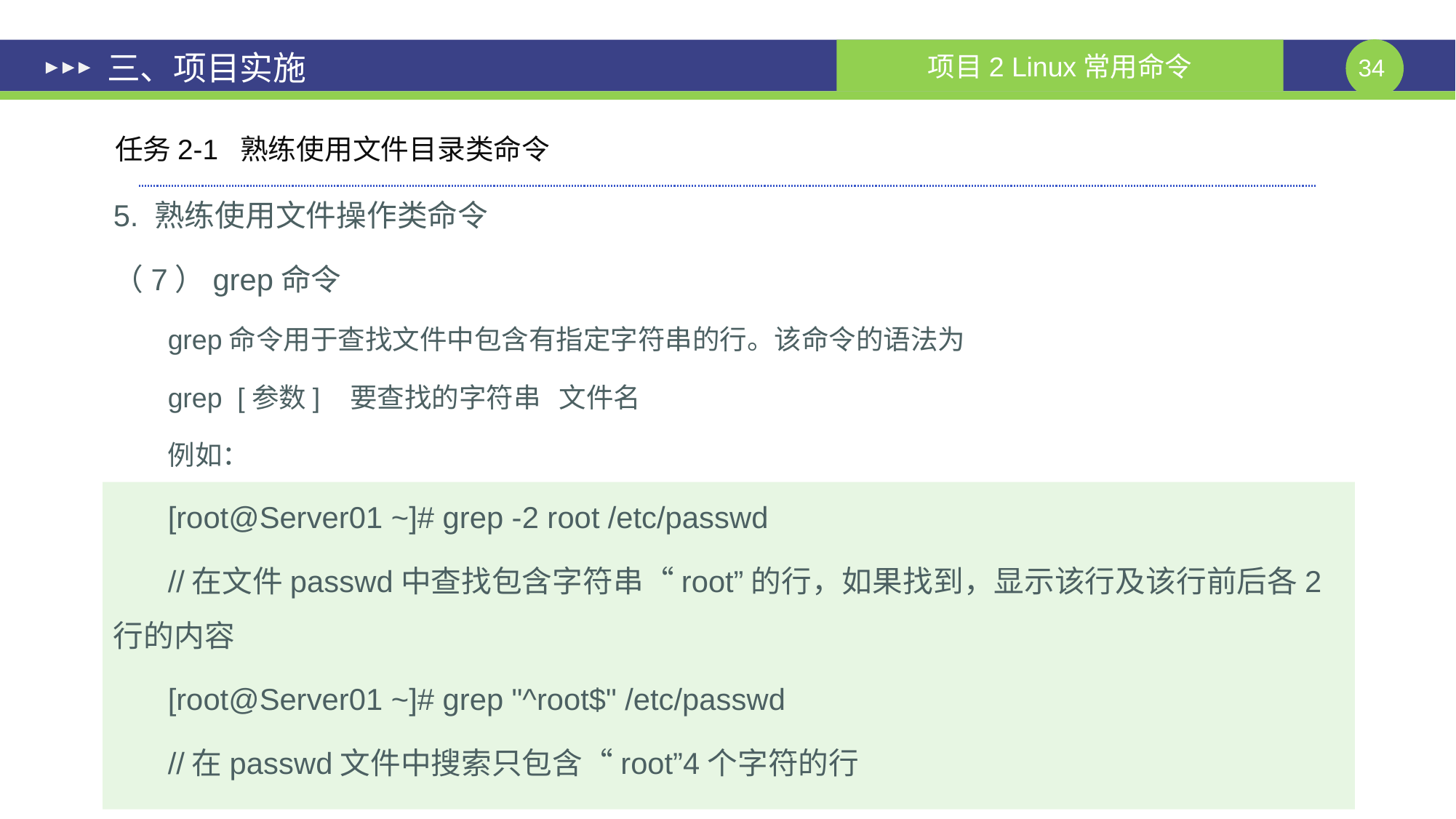

# 三、项目实施
任务2-1  熟练使用文件目录类命令
5. 熟练使用文件操作类命令
（7）grep命令
grep命令用于查找文件中包含有指定字符串的行。该命令的语法为
grep  [参数]   要查找的字符串   文件名
例如：
[root@Server01 ~]# grep -2 root /etc/passwd
//在文件passwd中查找包含字符串“root”的行，如果找到，显示该行及该行前后各2行的内容
[root@Server01 ~]# grep "^root$" /etc/passwd
//在passwd文件中搜索只包含“root”4个字符的行